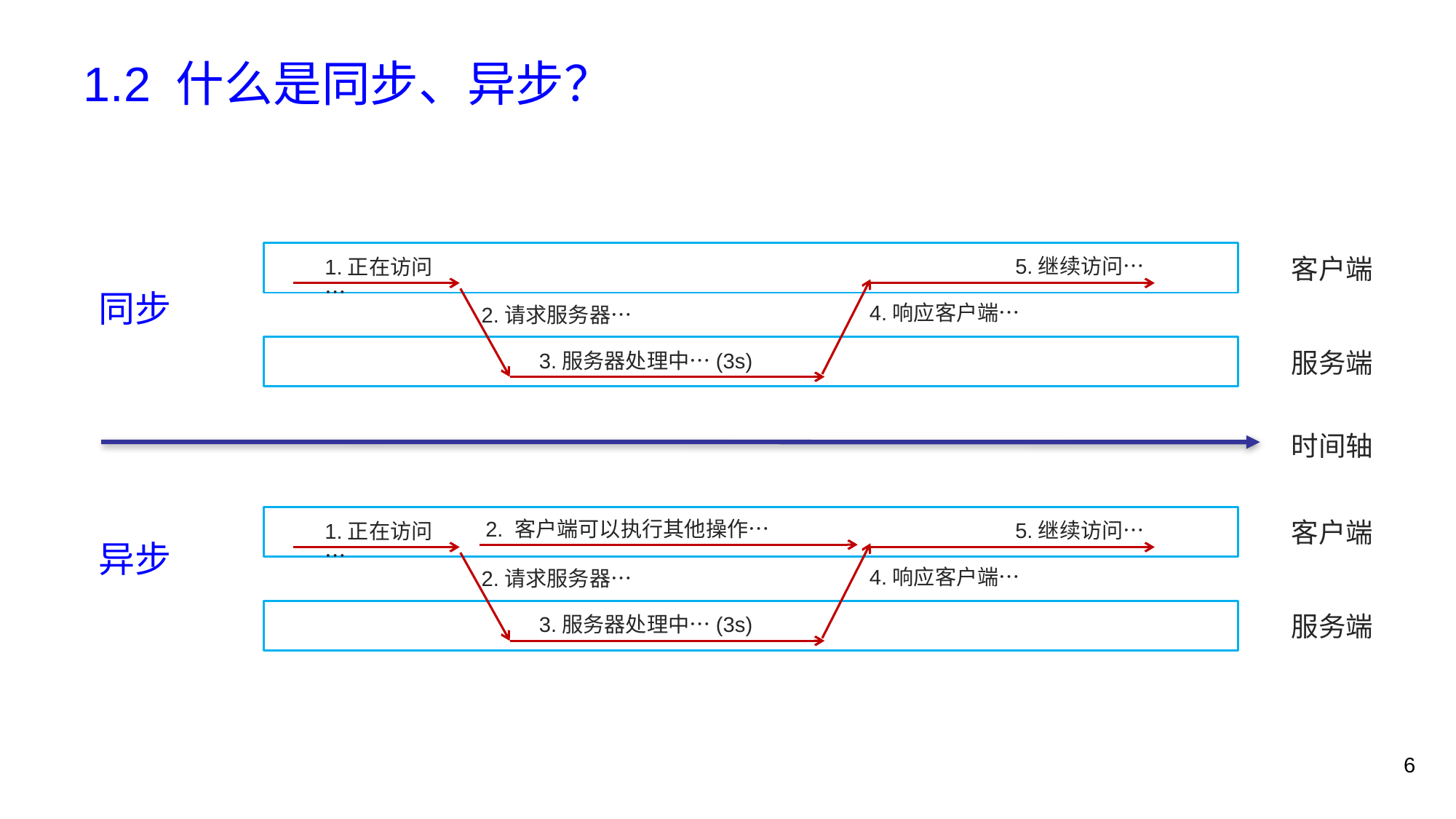

# 1.2 什么是同步、异步？

客户端
5.继续访问…
1.正在访问…
同步
4.响应客户端…
2.请求服务器…

服务端
3.服务器处理中…(3s)
时间轴

客户端
2. 客户端可以执行其他操作…
5.继续访问…
1.正在访问…
异步
4.响应客户端…
2.请求服务器…

服务端
3.服务器处理中…(3s)
6